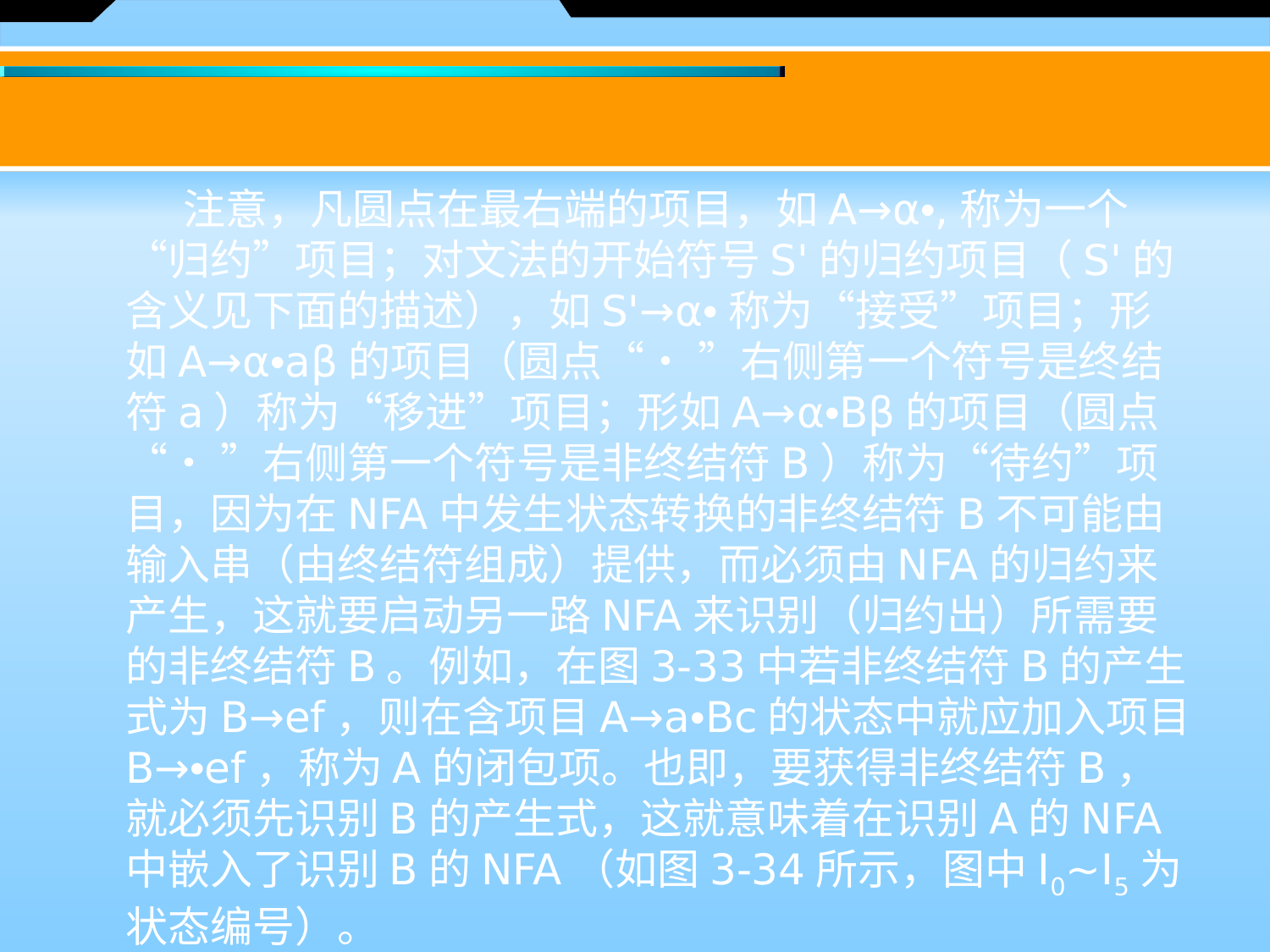

注意，凡圆点在最右端的项目，如A→α•,称为一个“归约”项目；对文法的开始符号S'的归约项目（S'的含义见下面的描述），如S'→α•称为“接受”项目；形如A→α•aβ的项目（圆点“• ”右侧第一个符号是终结符a）称为“移进”项目；形如A→α•Bβ的项目（圆点“• ”右侧第一个符号是非终结符B）称为“待约”项目，因为在NFA中发生状态转换的非终结符B不可能由输入串（由终结符组成）提供，而必须由NFA的归约来产生，这就要启动另一路NFA来识别（归约出）所需要的非终结符B。例如，在图3-33中若非终结符B的产生式为B→ef，则在含项目A→a•Bc的状态中就应加入项目B→•ef，称为A的闭包项。也即，要获得非终结符B，就必须先识别B的产生式，这就意味着在识别A的NFA中嵌入了识别B的NFA（如图3-34所示，图中I0~I5为状态编号）。